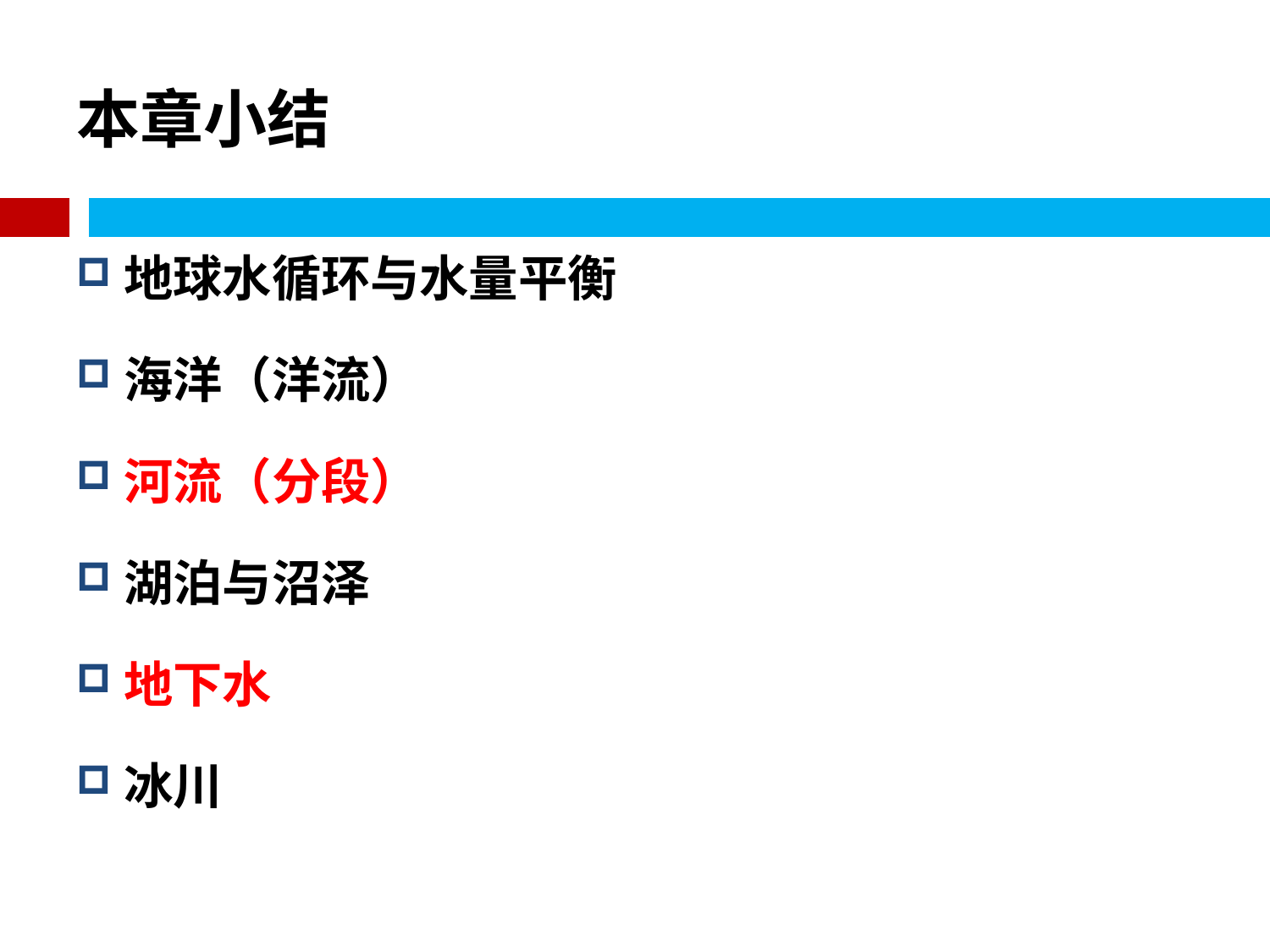

# 本章小结
地球水循环与水量平衡
海洋（洋流）
河流（分段）
湖泊与沼泽
地下水
冰川